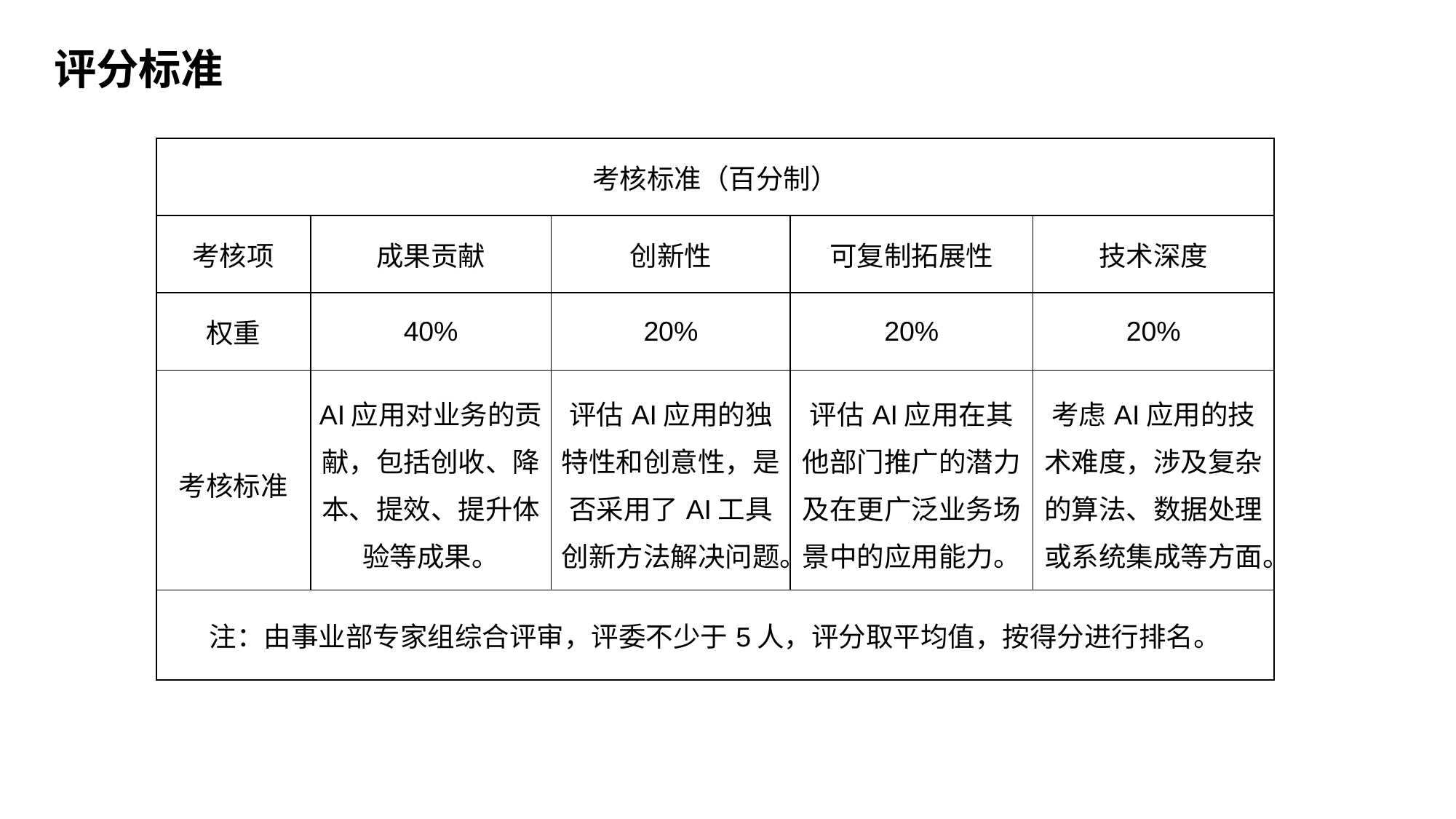

评分标准
| 考核标准（百分制） |  |  |  |  |
| --- | --- | --- | --- | --- |
| 考核项 | 成果贡献 | 创新性 | 可复制拓展性 | 技术深度 |
| 权重 | 40% | 20% | 20% | 20% |
| 考核标准 | AI应用对业务的贡献，包括创收、降本、提效、提升体验等成果。 | 评估AI应用的独特性和创意性，是否采用了AI工具创新方法解决问题。 | 评估AI应用在其他部门推广的潜力及在更广泛业务场景中的应用能力。 | 考虑AI应用的技术难度，涉及复杂的算法、数据处理或系统集成等方面。 |
| 注：由事业部专家组综合评审，评委不少于5人，评分取平均值，按得分进行排名。 |  |  |  |  |